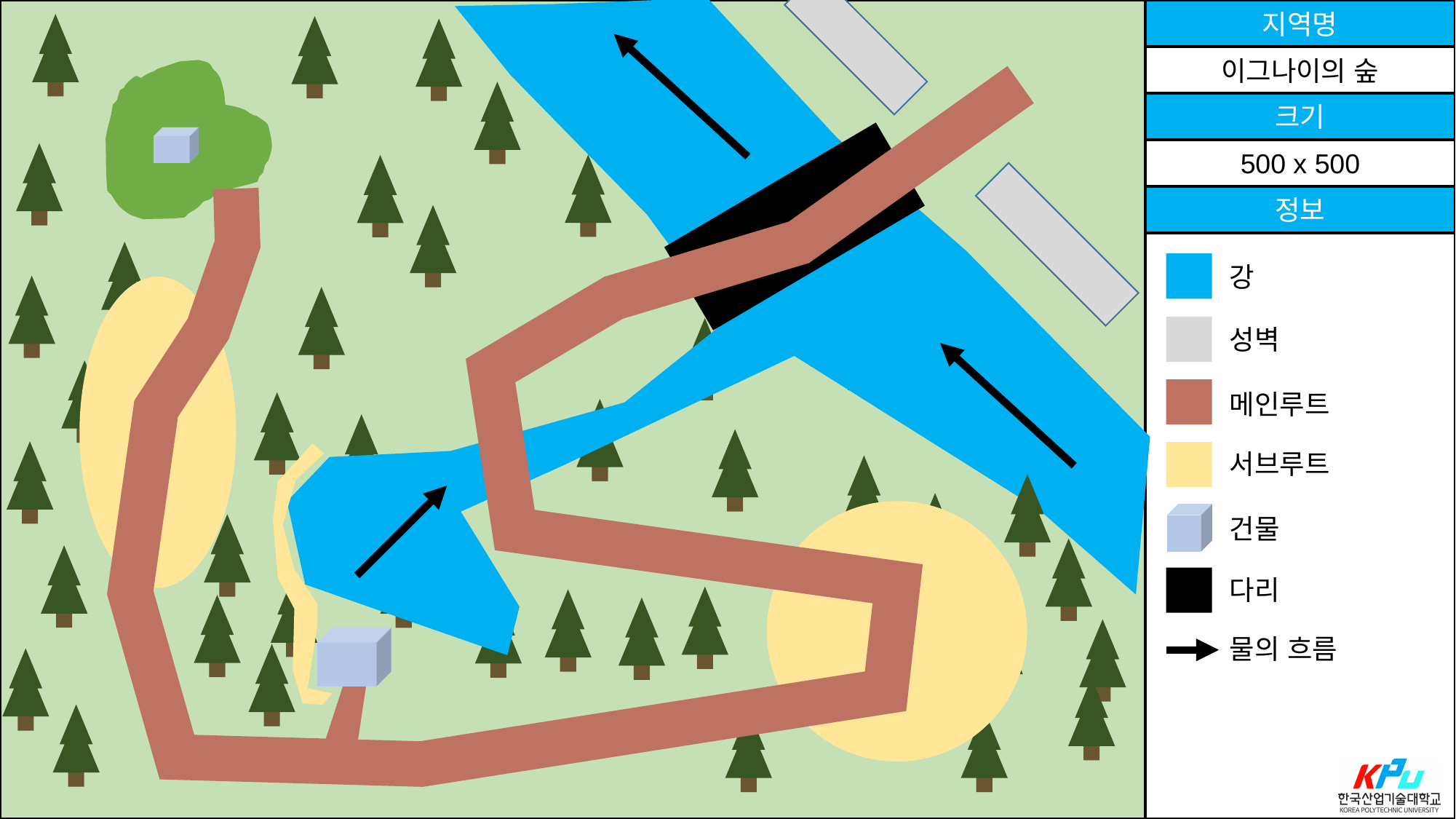

지역명

이그나이의 숲

크기

500 x 500

정보

강

성벽

메인루트

서브루트

건물

다리

물의 흐름